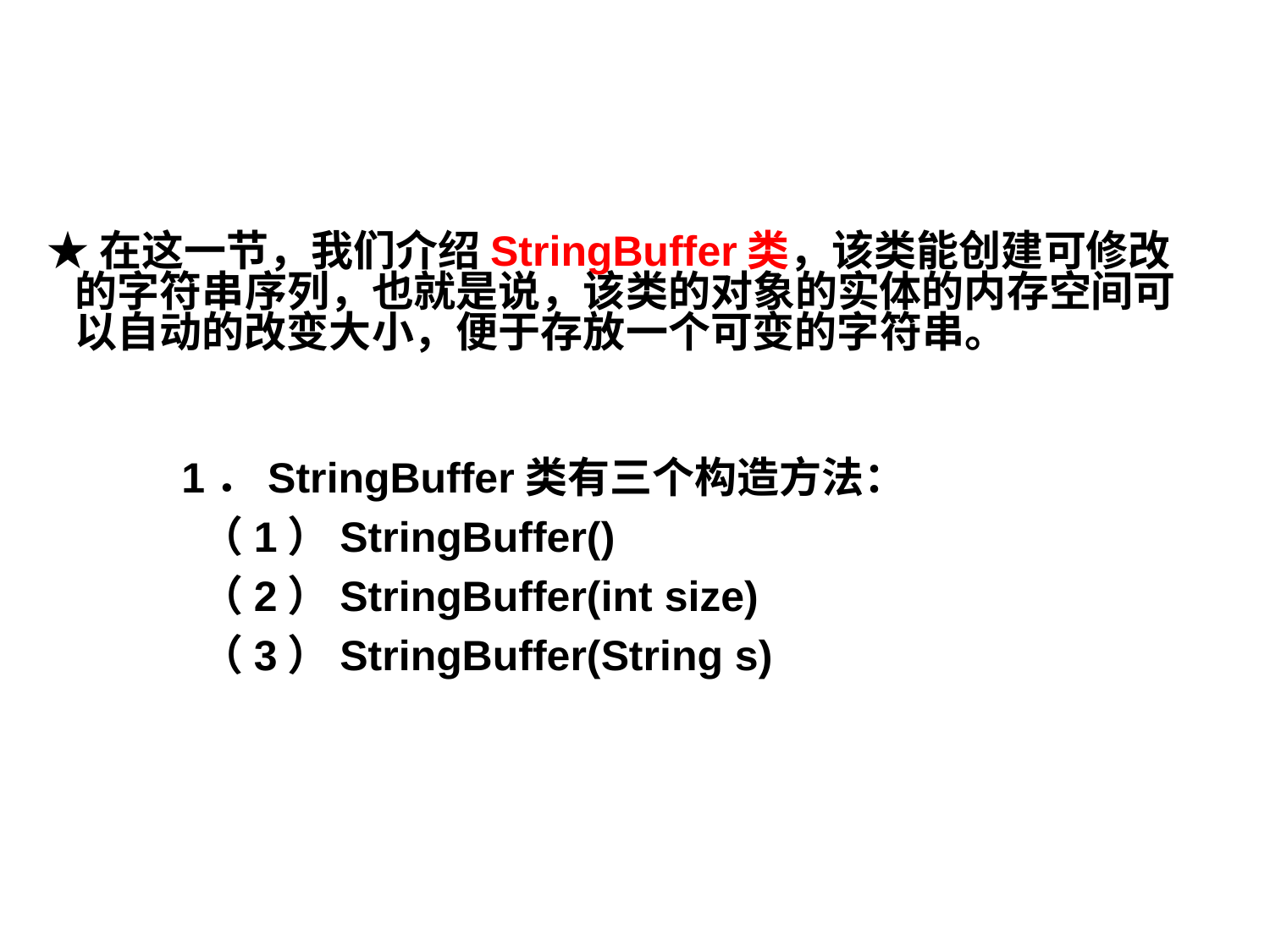

★在这一节，我们介绍StringBuffer类，该类能创建可修改的字符串序列，也就是说，该类的对象的实体的内存空间可以自动的改变大小，便于存放一个可变的字符串。
1．StringBuffer类有三个构造方法：
 （1）StringBuffer()
 （2）StringBuffer(int size)
 （3）StringBuffer(String s)